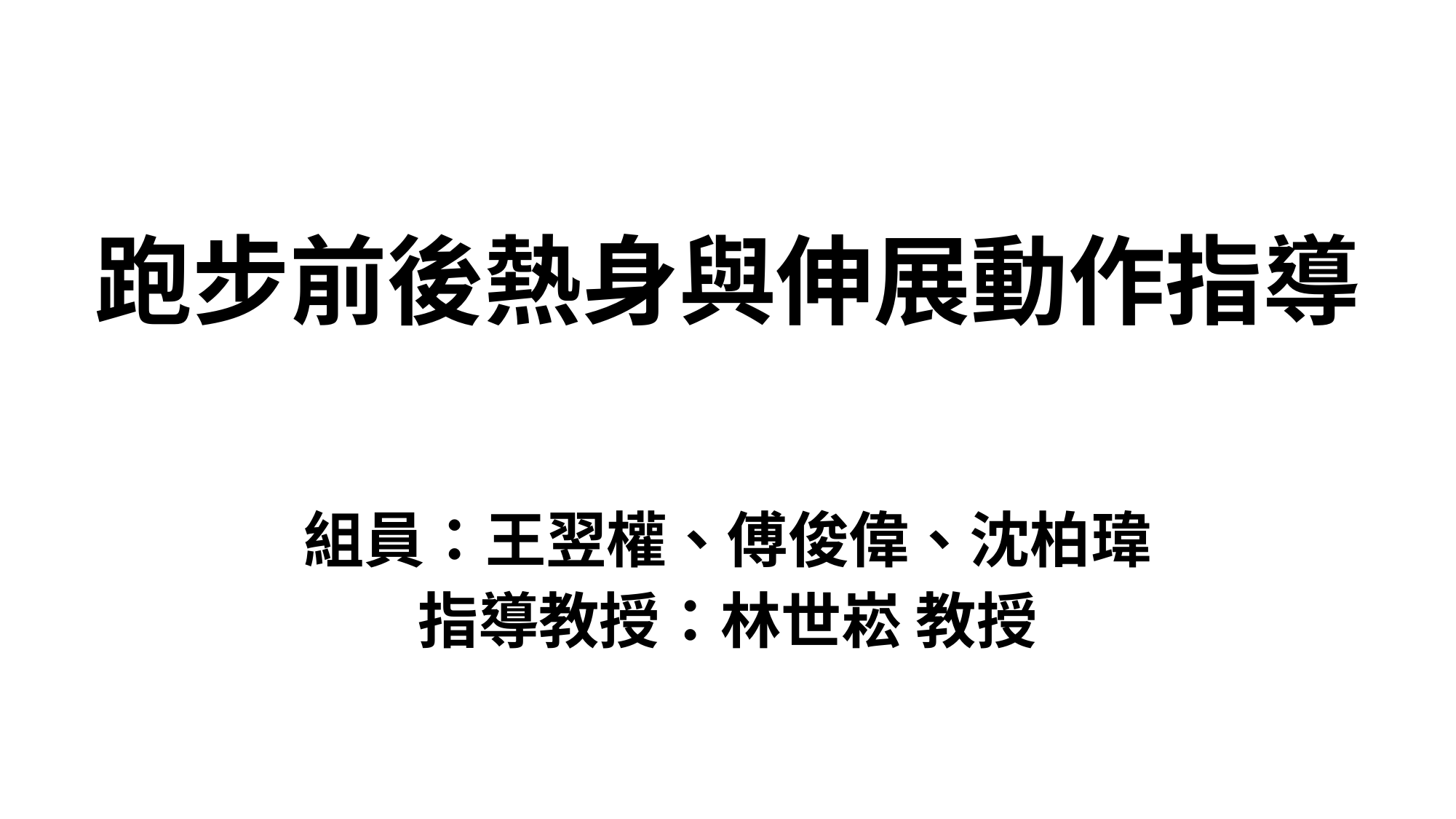

# 跑步前後熱身與伸展動作指導
組員：王翌權、傅俊偉、沈柏瑋
指導教授：林世崧 教授